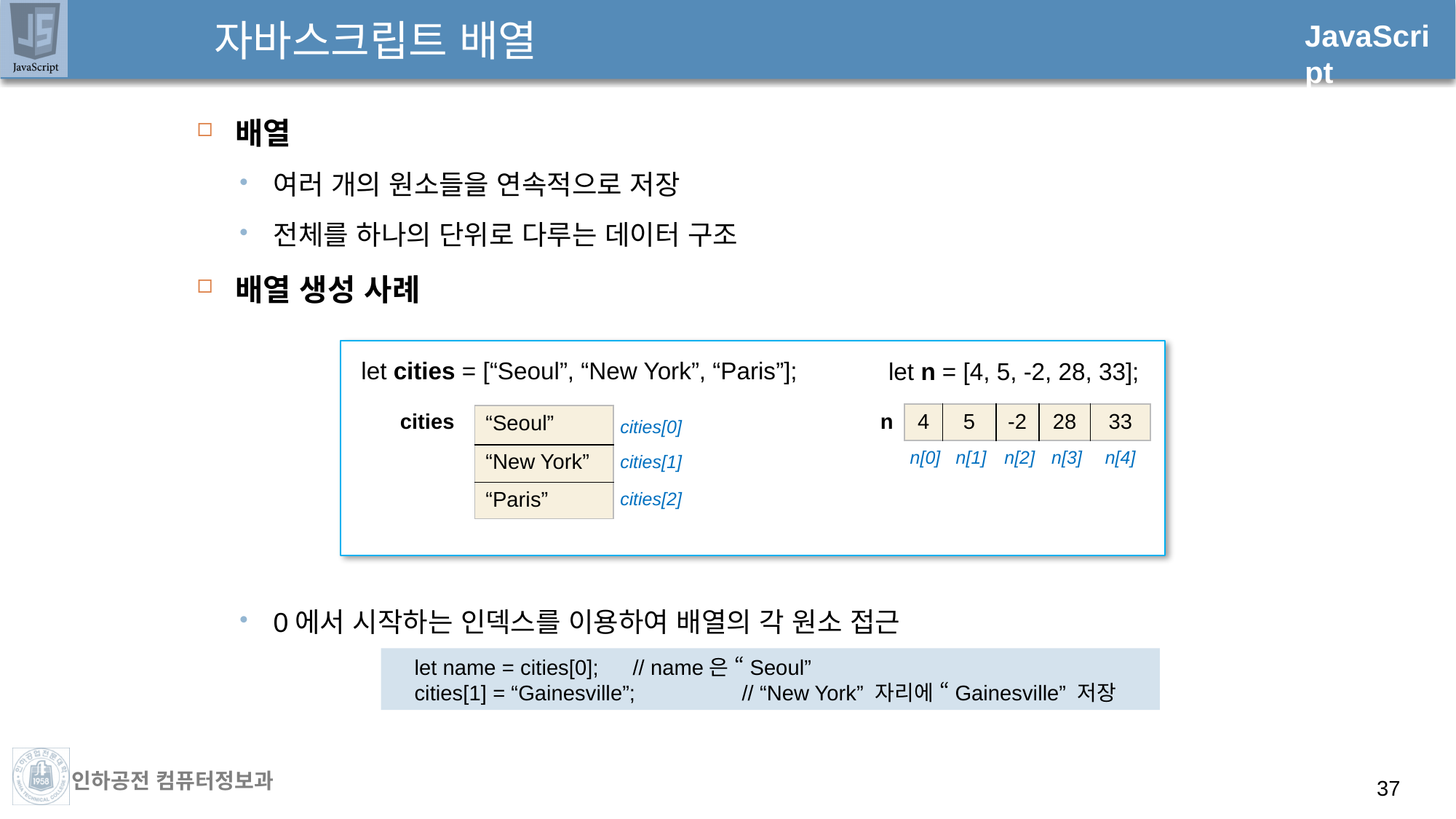

# 자바스크립트 배열
배열
여러 개의 원소들을 연속적으로 저장
전체를 하나의 단위로 다루는 데이터 구조
배열 생성 사례

0에서 시작하는 인덱스를 이용하여 배열의 각 원소 접근

let cities = [“Seoul”, “New York”, “Paris”];
let n = [4, 5, -2, 28, 33];
n
cities
| 4 | 5 | -2 | 28 | 33 |
| --- | --- | --- | --- | --- |
| “Seoul” |
| --- |
| “New York” |
| “Paris” |
cities[0]
n[0]
n[1]
n[2]
n[3]
n[4]
cities[1]
cities[2]
let name = cities[0]; 	// name은 “Seoul”
cities[1] = “Gainesville”; 	// “New York” 자리에 “Gainesville” 저장